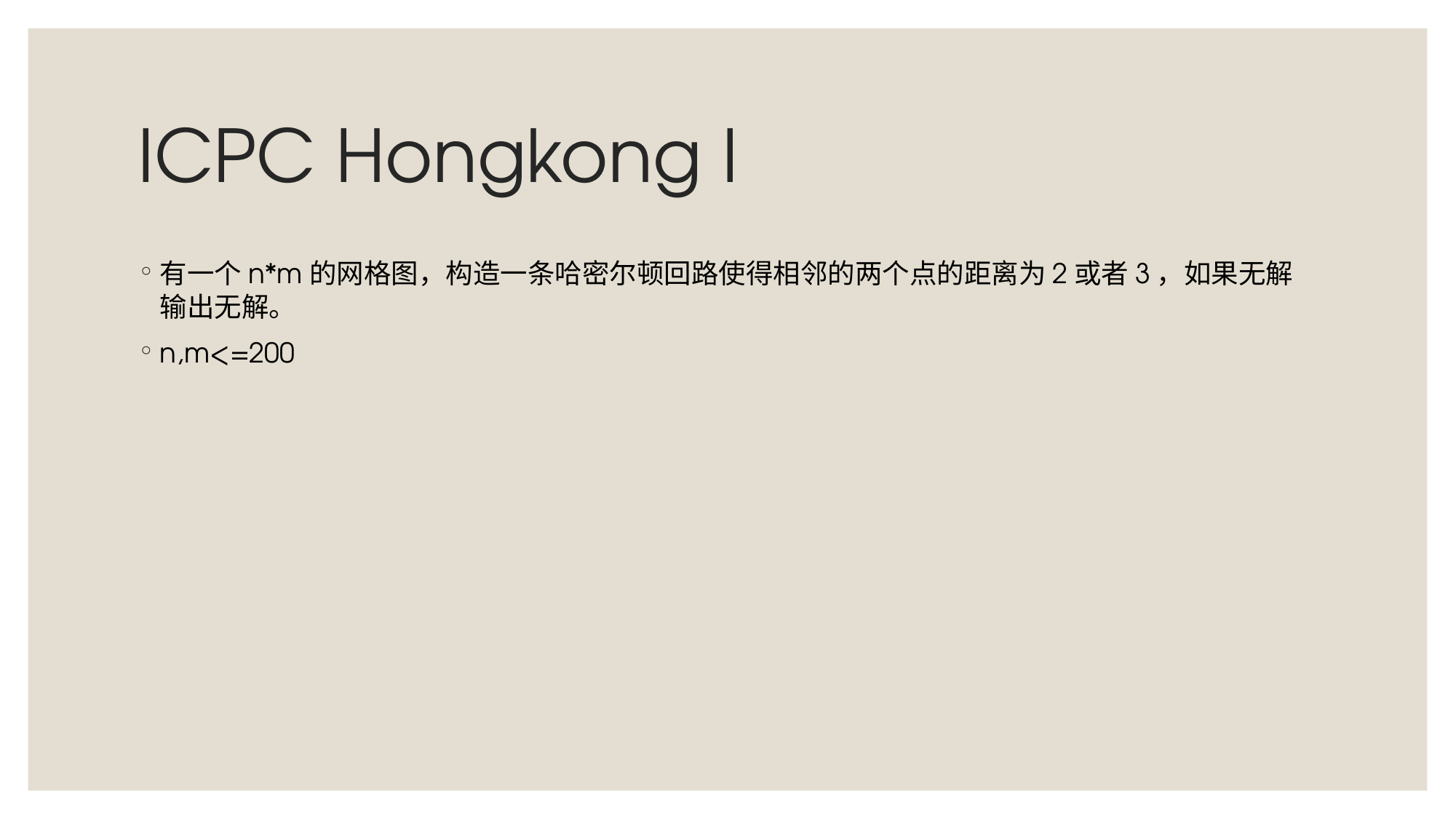

# ICPC Hongkong I
有一个n*m的网格图，构造一条哈密尔顿回路使得相邻的两个点的距离为2或者3，如果无解输出无解。
n,m<=200